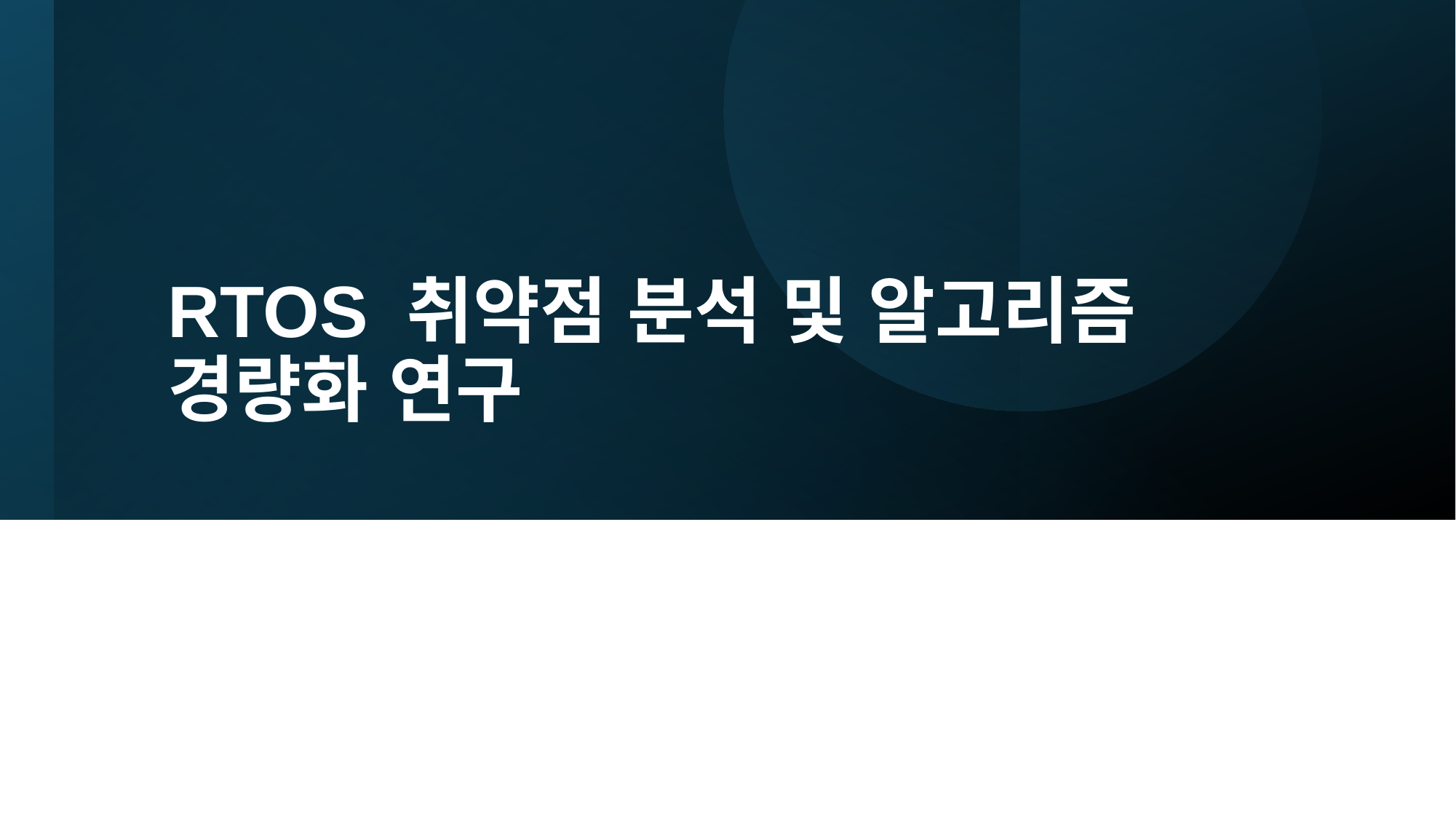

# RTOS 취약점 분석 및 알고리즘 경량화 연구